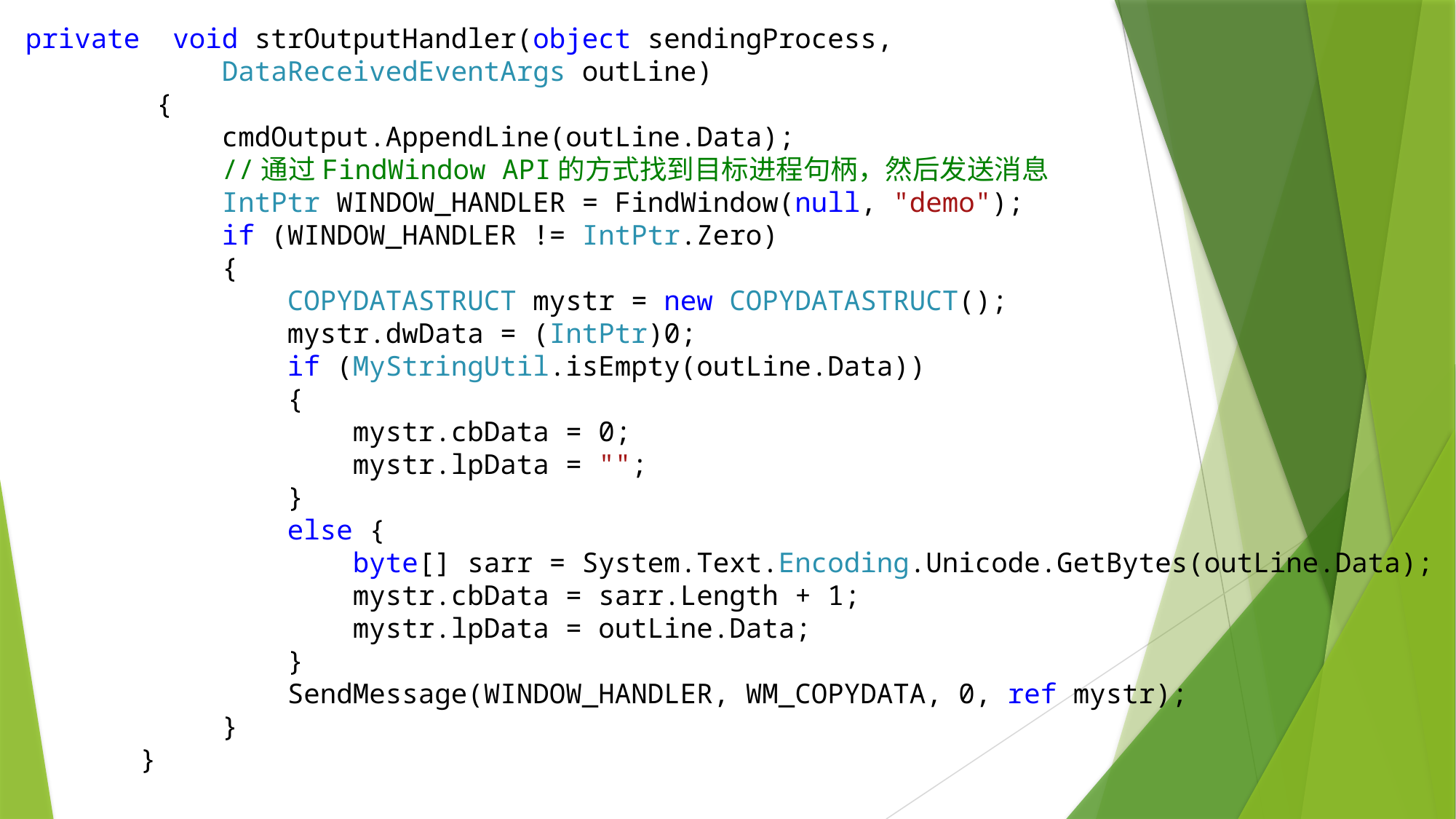

private  void strOutputHandler(object sendingProcess,
            DataReceivedEventArgs outLine)
        {
            cmdOutput.AppendLine(outLine.Data);
            //通过FindWindow API的方式找到目标进程句柄，然后发送消息
            IntPtr WINDOW_HANDLER = FindWindow(null, "demo");
            if (WINDOW_HANDLER != IntPtr.Zero)
            {
                COPYDATASTRUCT mystr = new COPYDATASTRUCT();
                mystr.dwData = (IntPtr)0;
                if (MyStringUtil.isEmpty(outLine.Data))
                {
                    mystr.cbData = 0;
                    mystr.lpData = "";
                }
                else {
                    byte[] sarr = System.Text.Encoding.Unicode.GetBytes(outLine.Data);
                    mystr.cbData = sarr.Length + 1;
                    mystr.lpData = outLine.Data;
                }
                SendMessage(WINDOW_HANDLER, WM_COPYDATA, 0, ref mystr);
            }
       }